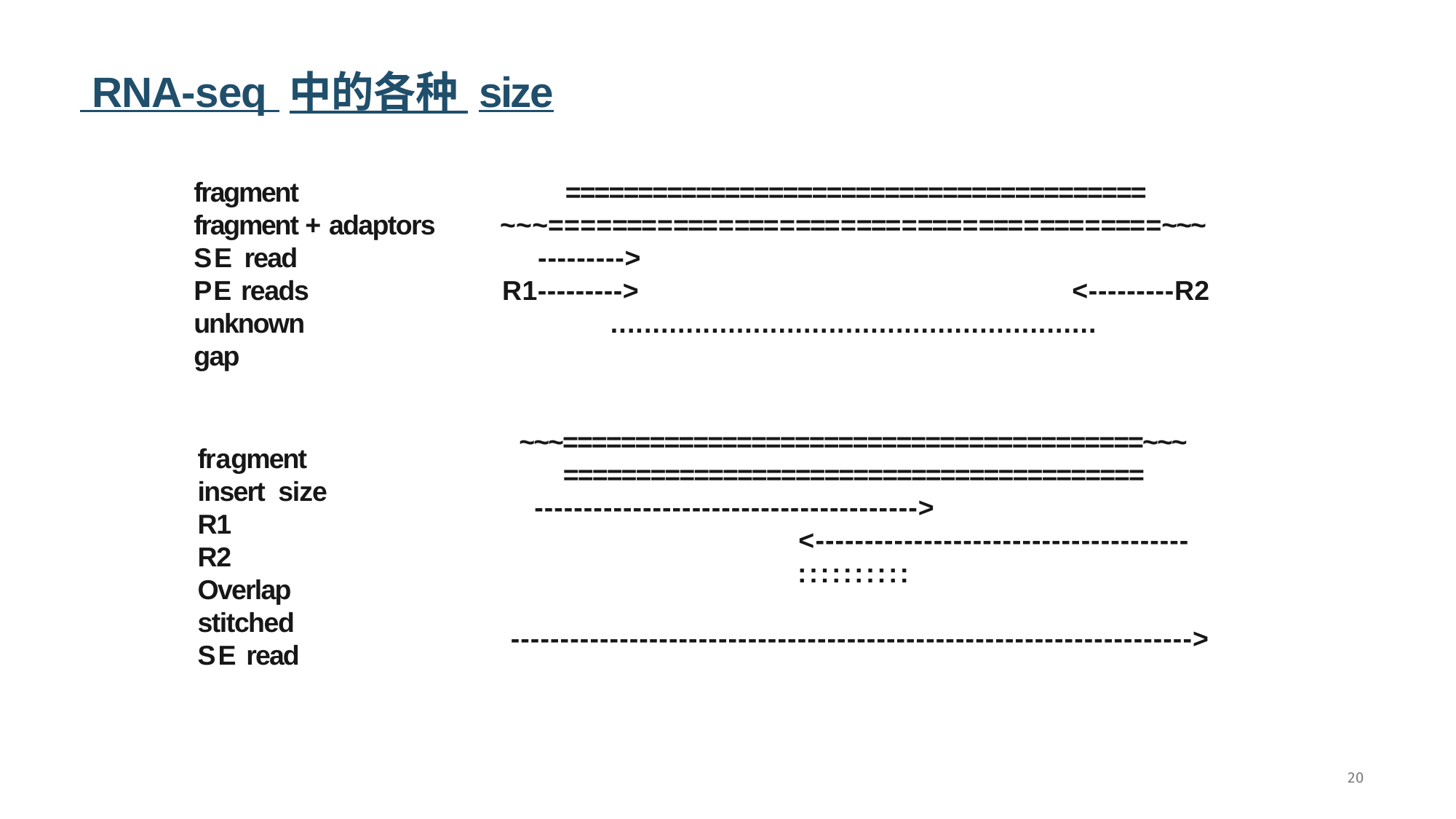

# RNA-seq 中的各种 size
========================================
~~~========================================~~~
--------->
R1--------->	<---------R2
..........................................................
fragment
fragment + adaptors
SE read  PE reads
unknown gap
~~~========================================~~~
========================================
--------------------------------------->
<--------------------------------------
::::::::::

--------------------------------------------------------------------->
fragment  insert  size
R1
R2
Overlap
stitched SE read
20